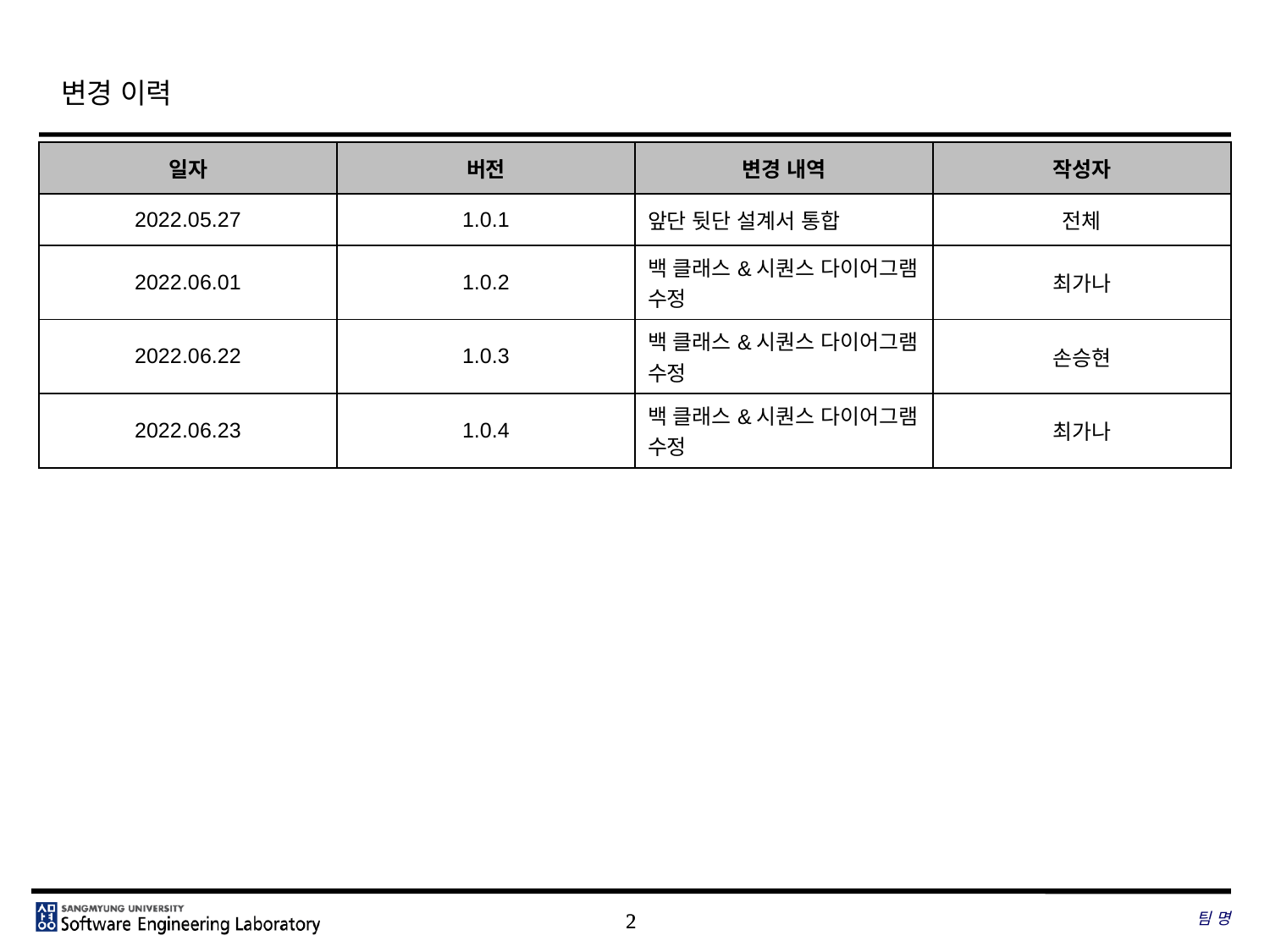

# 변경 이력
| 일자 | 버전 | 변경 내역 | 작성자 |
| --- | --- | --- | --- |
| 2022.05.27 | 1.0.1 | 앞단 뒷단 설계서 통합 | 전체 |
| 2022.06.01 | 1.0.2 | 백 클래스&시퀀스 다이어그램 수정 | 최가나 |
| 2022.06.22 | 1.0.3 | 백 클래스&시퀀스 다이어그램 수정 | 손승현 |
| 2022.06.23 | 1.0.4 | 백 클래스&시퀀스 다이어그램 수정 | 최가나 |
팀 명